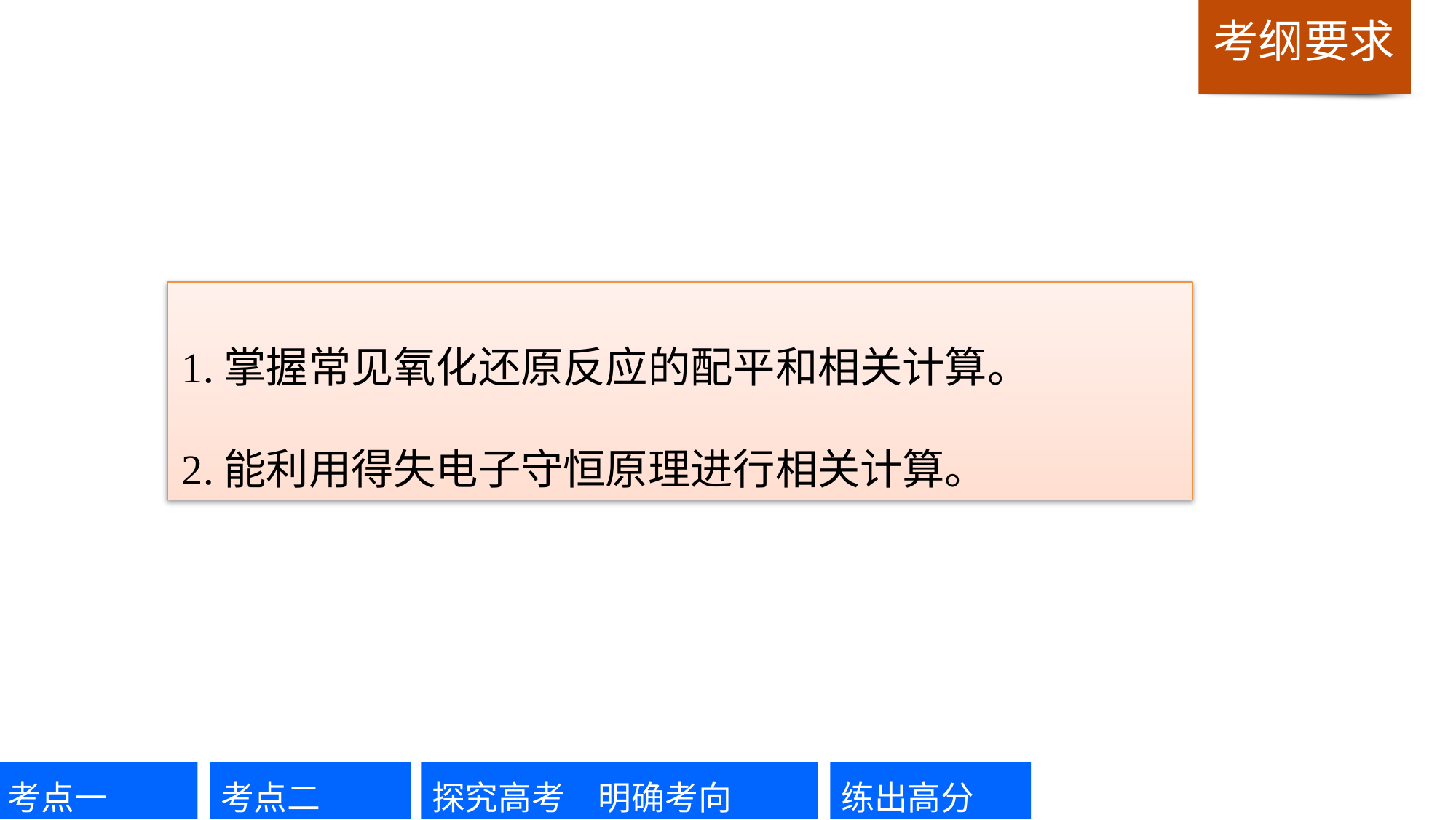

1.掌握常见氧化还原反应的配平和相关计算。
2.能利用得失电子守恒原理进行相关计算。
考点一
考点二
探究高考　明确考向
练出高分